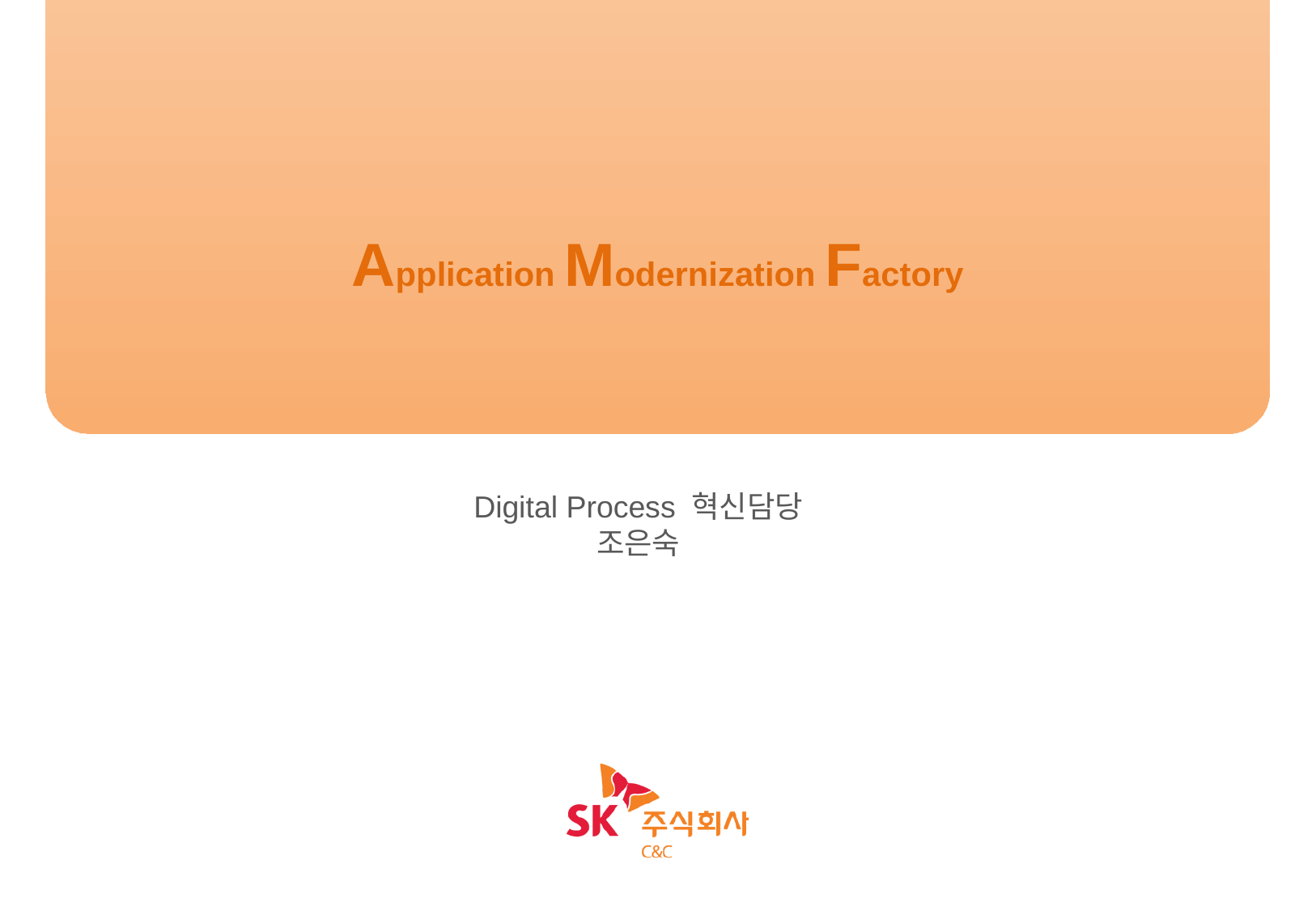

Application Modernization Factory
Scrum Team 구성 & Team Building
Digital Process 혁신담당
조은숙